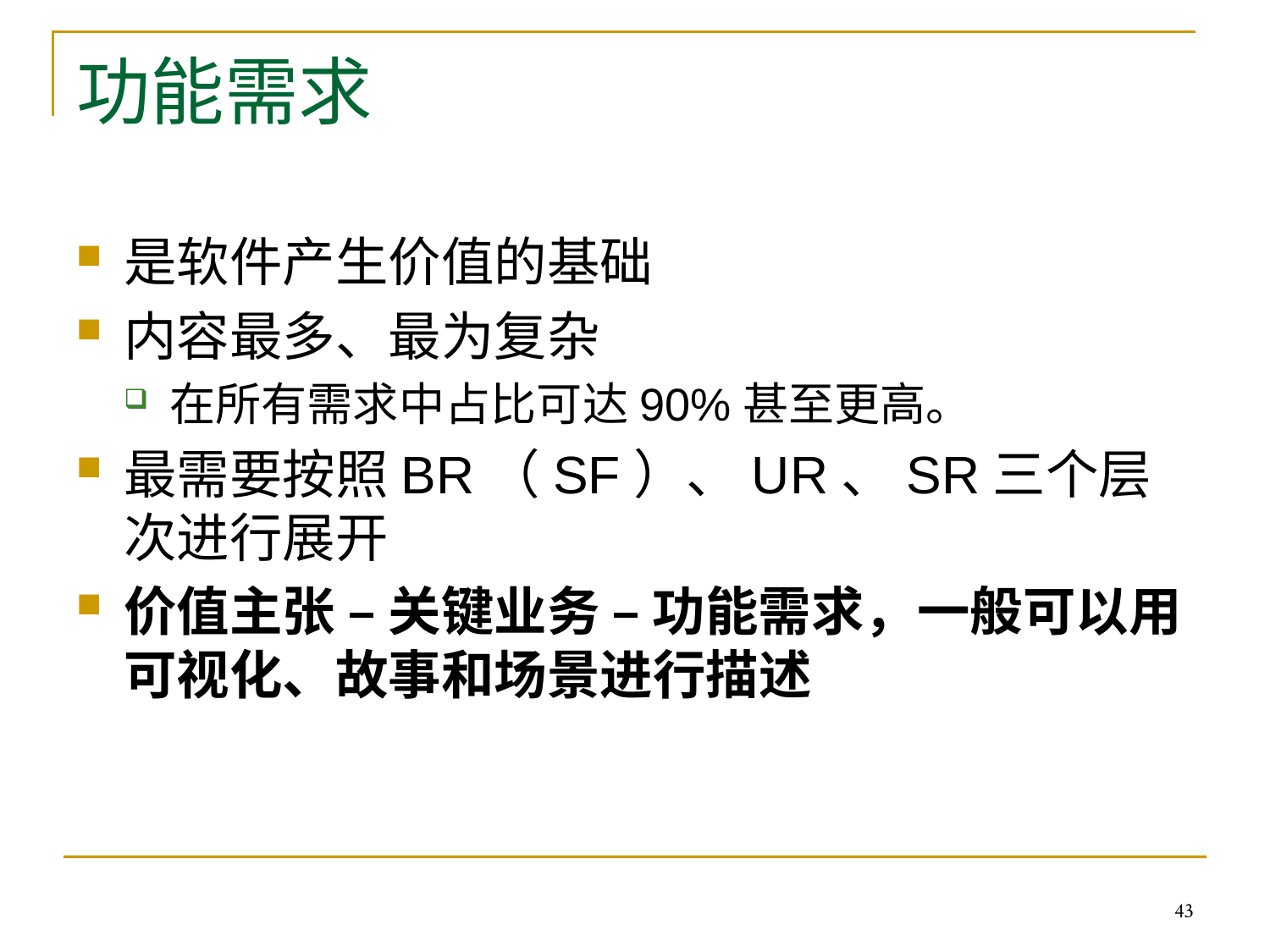

# 功能需求
是软件产生价值的基础
内容最多、最为复杂
在所有需求中占比可达90%甚至更高。
最需要按照BR（SF）、UR、SR三个层次进行展开
价值主张 – 关键业务 – 功能需求，一般可以用可视化、故事和场景进行描述
43